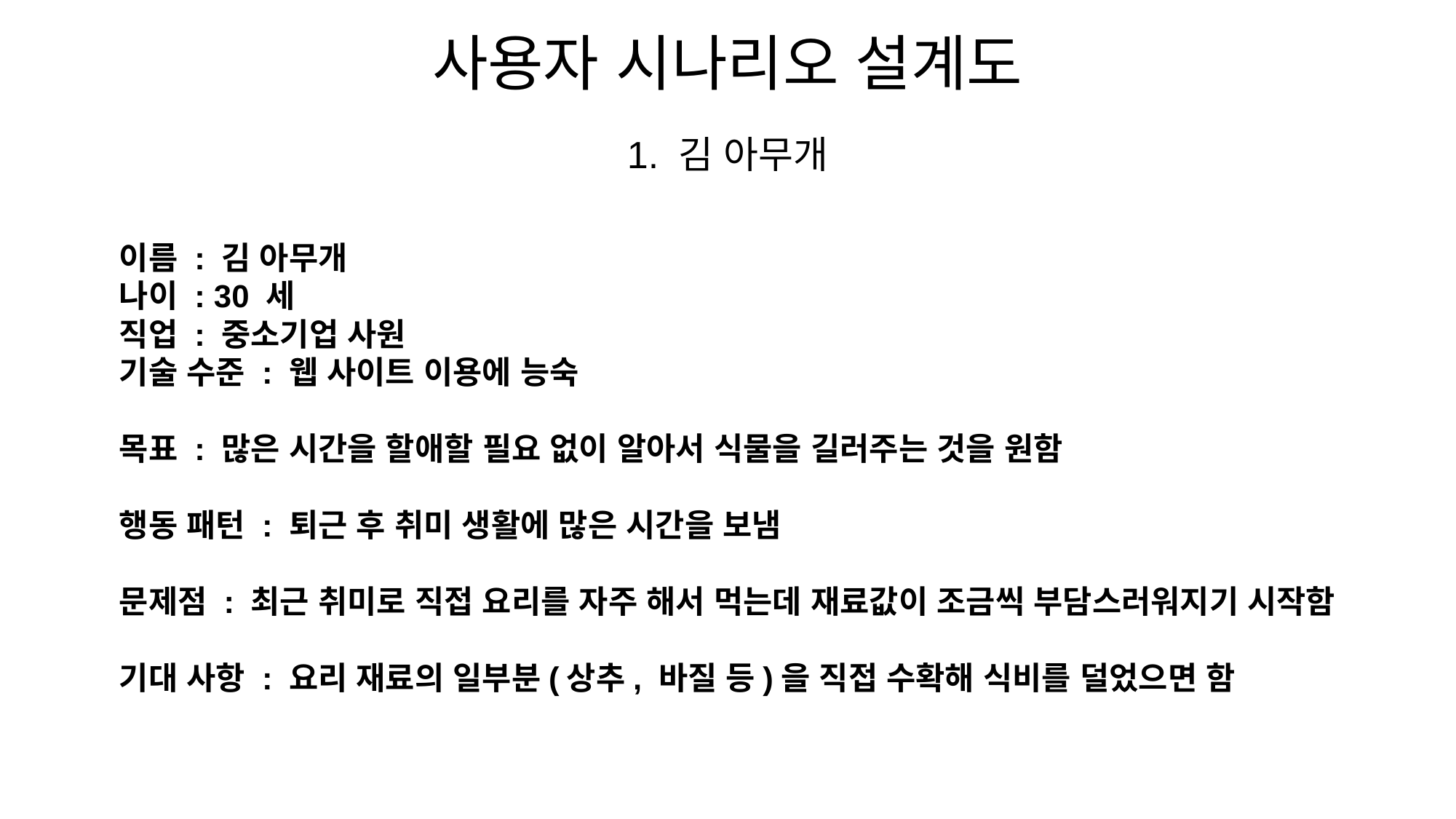

사용자 시나리오 설계도
1. 김 아무개
이름 : 김 아무개
나이 : 30 세
직업 : 중소기업 사원
기술 수준 : 웹 사이트 이용에 능숙

목표 : 많은 시간을 할애할 필요 없이 알아서 식물을 길러주는 것을 원함

행동 패턴 : 퇴근 후 취미 생활에 많은 시간을 보냄

문제점 : 최근 취미로 직접 요리를 자주 해서 먹는데 재료값이 조금씩 부담스러워지기 시작함

기대 사항 : 요리 재료의 일부분(상추, 바질 등)을 직접 수확해 식비를 덜었으면 함